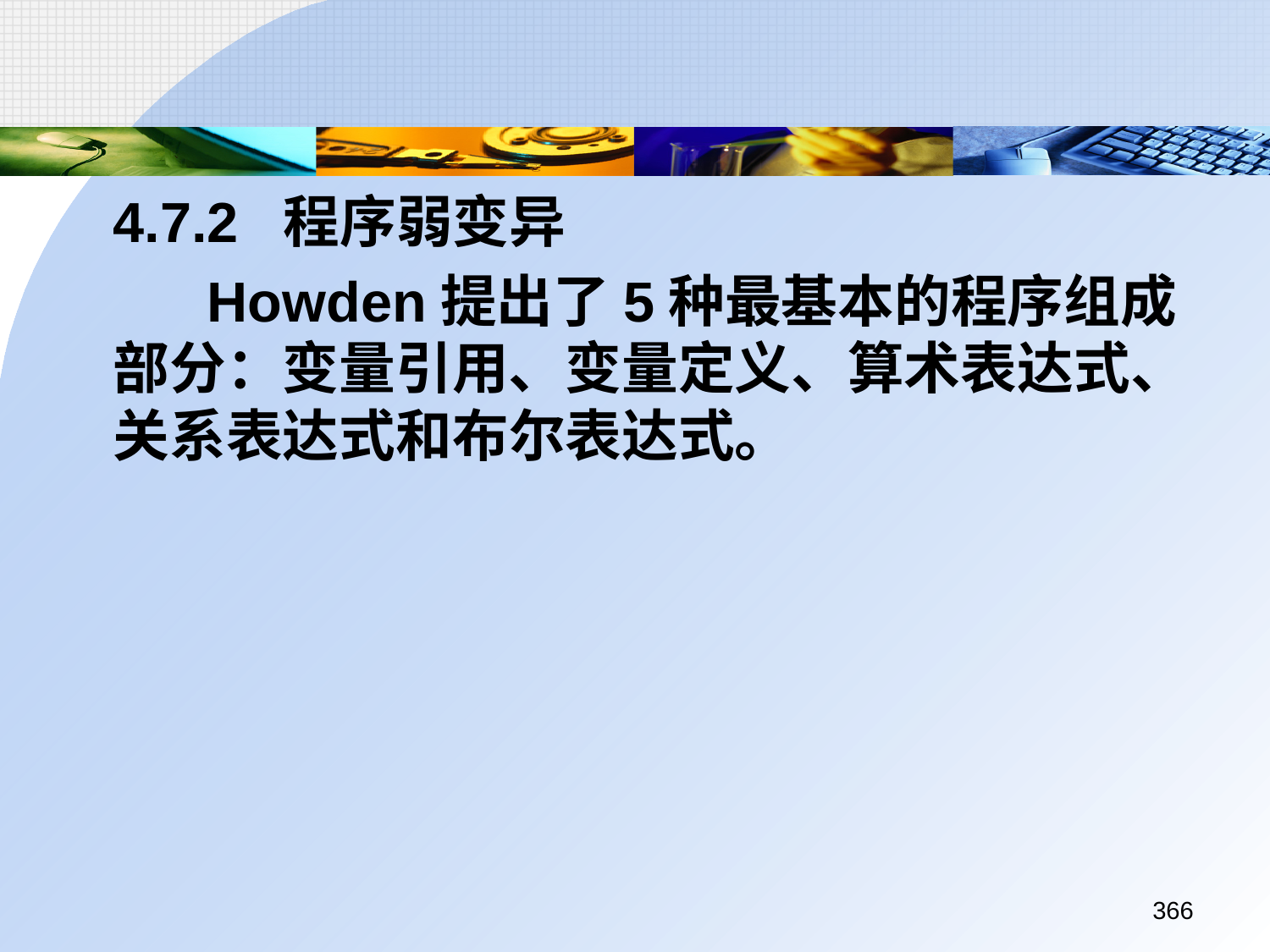

4.7.2  程序弱变异
	      Howden提出了5种最基本的程序组成部分：变量引用、变量定义、算术表达式、关系表达式和布尔表达式。

366